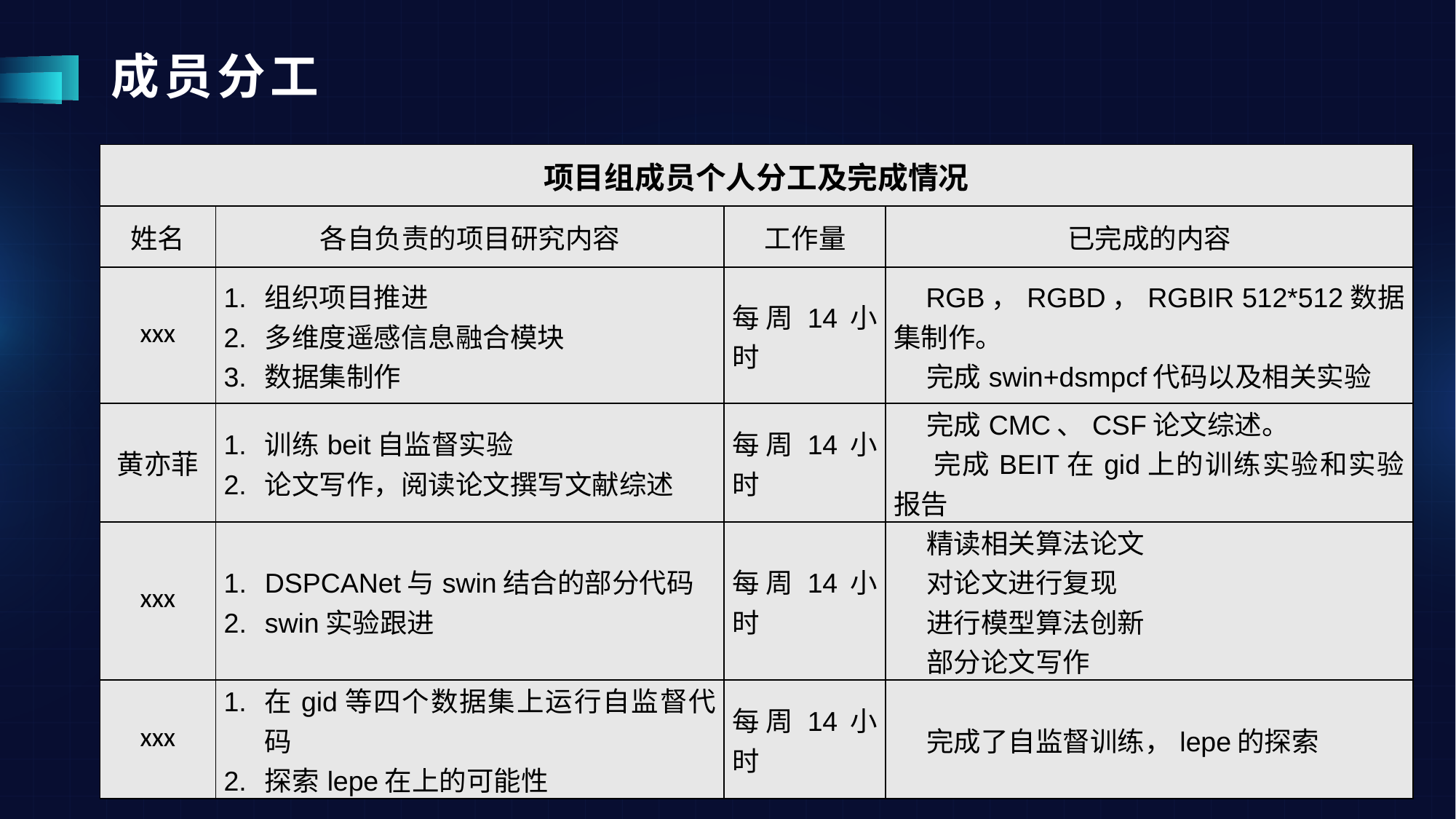

# 成员分工
| 项目组成员个人分工及完成情况 |  |  |  |
| --- | --- | --- | --- |
| 姓名 | 各自负责的项目研究内容 | 工作量 | 已完成的内容 |
| xxx | 组织项目推进 多维度遥感信息融合模块 数据集制作 | 每周14小时 | RGB，RGBD，RGBIR 512\*512数据集制作。 完成swin+dsmpcf代码以及相关实验 |
| 黄亦菲 | 训练beit自监督实验 论文写作，阅读论文撰写文献综述 | 每周14小时 | 完成CMC、CSF论文综述。 完成BEIT在gid上的训练实验和实验报告 |
| xxx | DSPCANet与swin结合的部分代码 swin实验跟进 | 每周14小时 | 精读相关算法论文 对论文进行复现 进行模型算法创新 部分论文写作 |
| xxx | 在gid等四个数据集上运行自监督代码 探索lepe在上的可能性 | 每周14小时 | 完成了自监督训练，lepe的探索 |